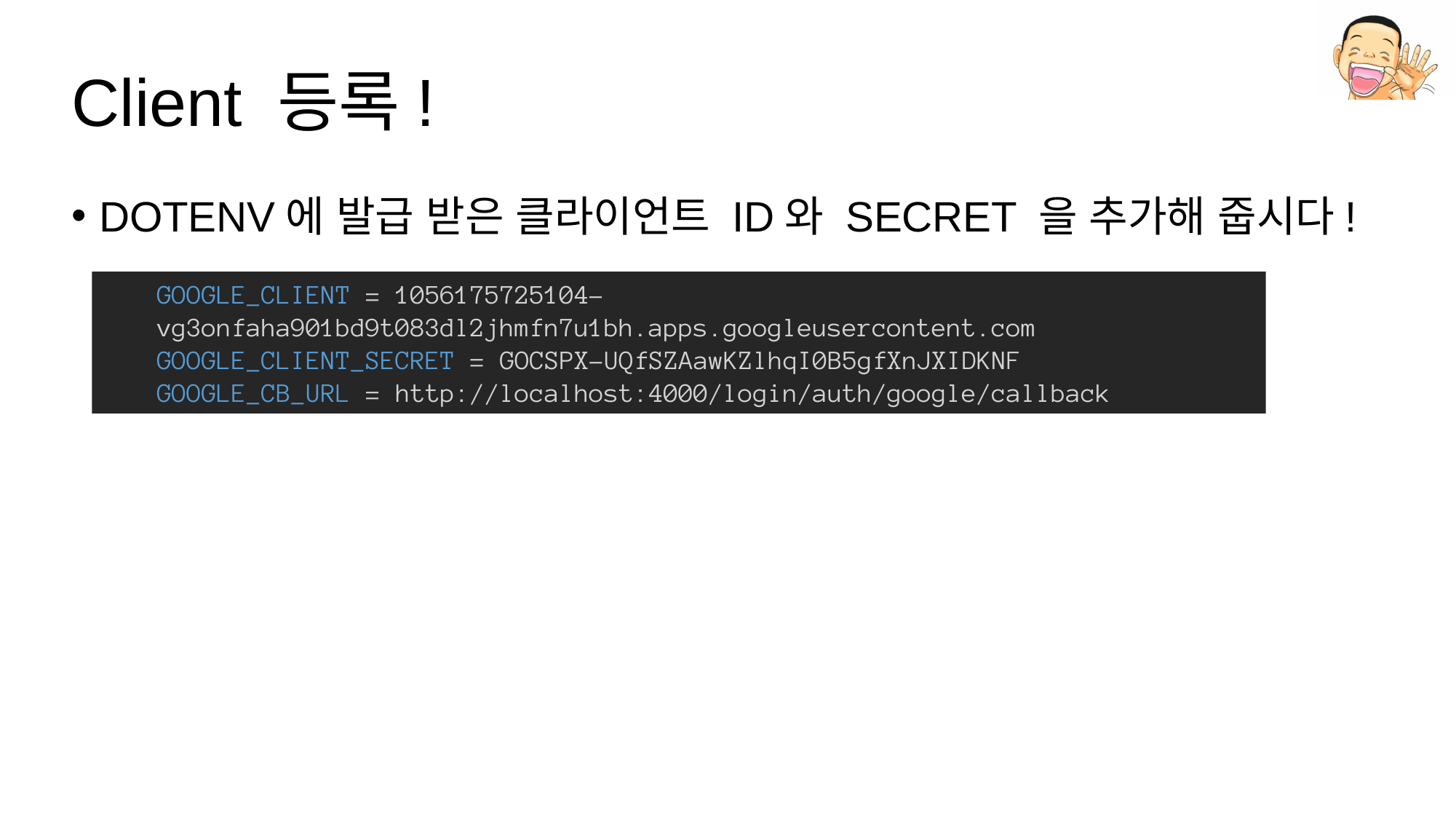

# Client 등록!
DOTENV에 발급 받은 클라이언트 ID와 SECRET 을 추가해 줍시다!
GOOGLE_CLIENT = 1056175725104-vg3onfaha901bd9t083dl2jhmfn7u1bh.apps.googleusercontent.com
GOOGLE_CLIENT_SECRET = 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
GOOGLE_CB_URL = http://localhost:4000/login/auth/google/callback